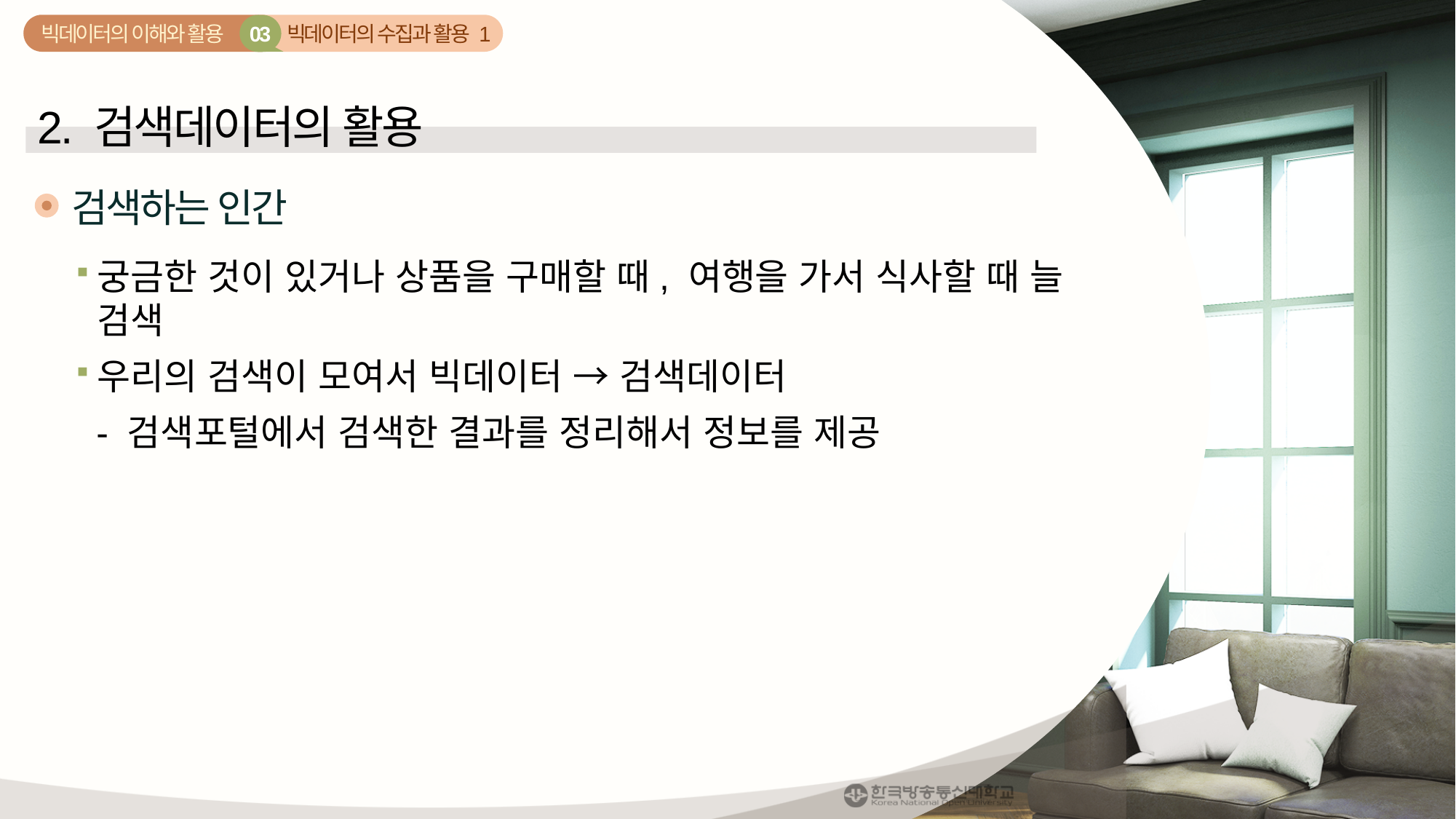

빅데이터의 수집과 활용 1
03
빅데이터의 이해와 활용
2. 검색데이터의 활용

검색하는 인간

궁금한 것이 있거나 상품을 구매할 때, 여행을 가서 식사할 때 늘 검색
우리의 검색이 모여서 빅데이터 → 검색데이터
  - 검색포털에서 검색한 결과를 정리해서 정보를 제공